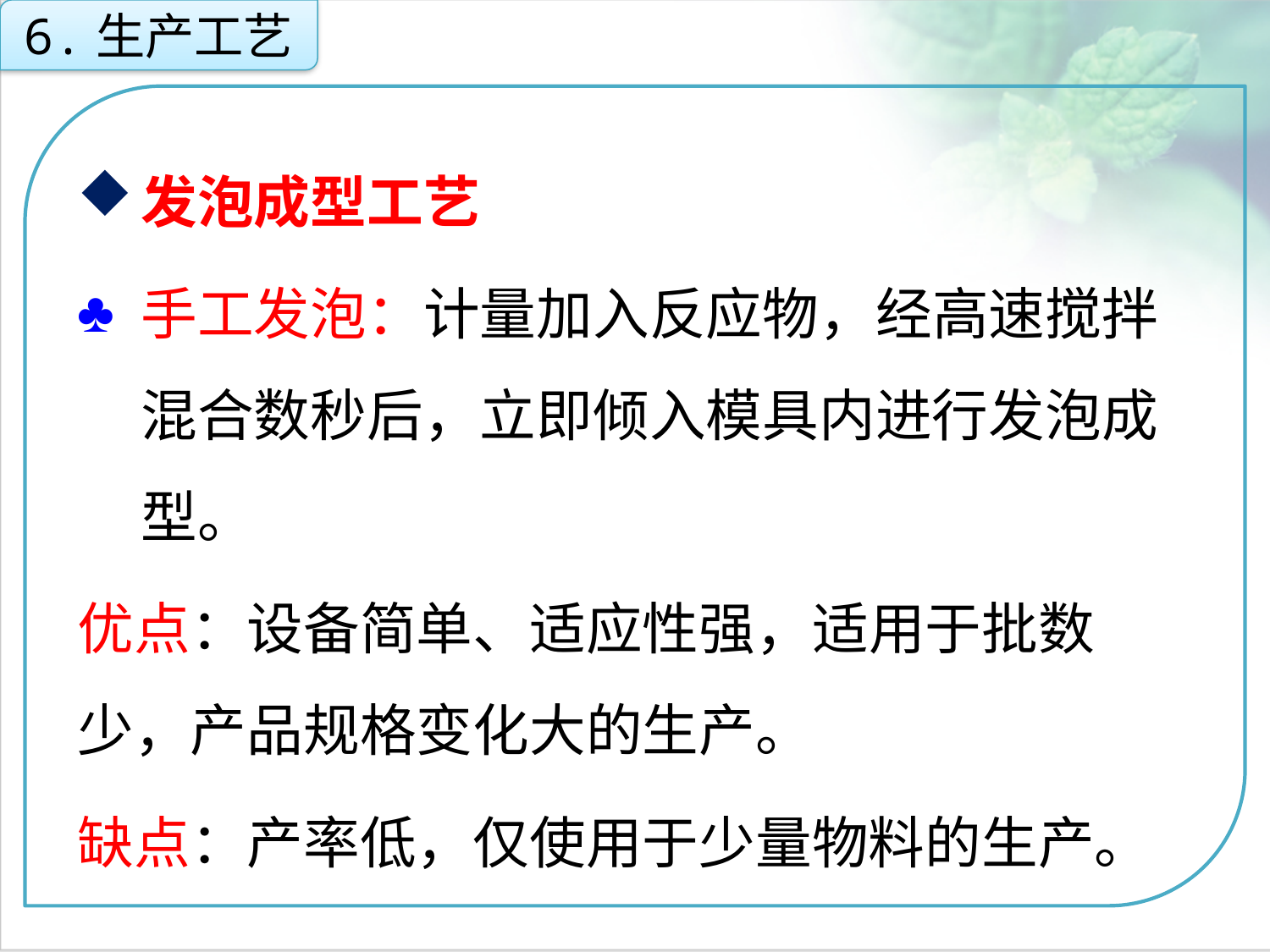

6.生产工艺
发泡成型工艺
手工发泡：计量加入反应物，经高速搅拌混合数秒后，立即倾入模具内进行发泡成型。
优点：设备简单、适应性强，适用于批数少，产品规格变化大的生产。
缺点：产率低，仅使用于少量物料的生产。
点击添加文本
点击添加文本
点击添加文本
点击添加文本